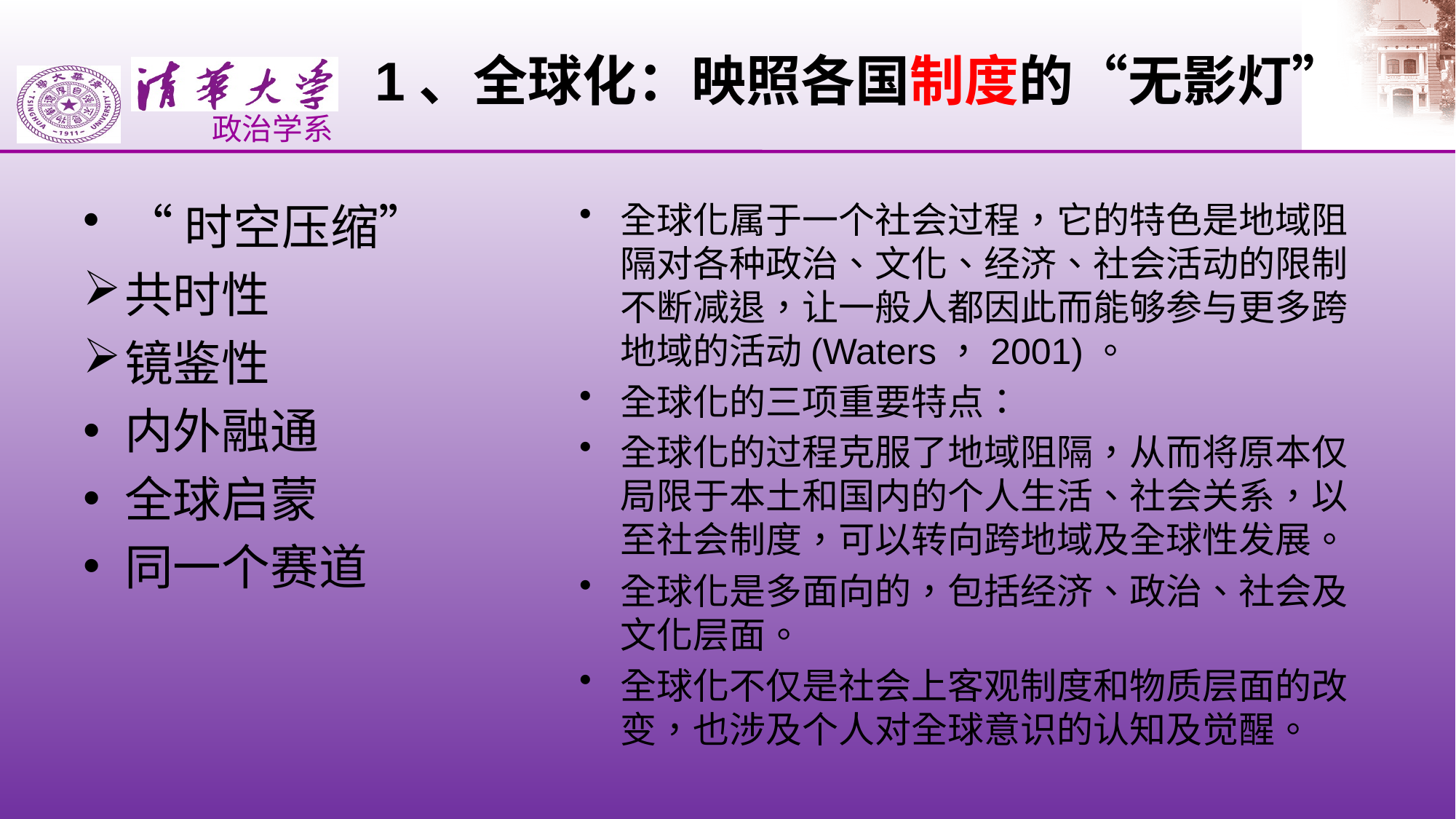

# 1、全球化：映照各国制度的“无影灯”
“时空压缩”
共时性
镜鉴性
内外融通
全球启蒙
同一个赛道
全球化属于一个社会过程，它的特色是地域阻隔对各种政治、文化、经济、社会活动的限制不断减退，让一般人都因此而能够参与更多跨地域的活动(Waters，2001)。
全球化的三项重要特点：
全球化的过程克服了地域阻隔，从而将原本仅局限于本土和国内的个人生活、社会关系，以至社会制度，可以转向跨地域及全球性发展。
全球化是多面向的，包括经济、政治、社会及文化层面。
全球化不仅是社会上客观制度和物质层面的改变，也涉及个人对全球意识的认知及觉醒。